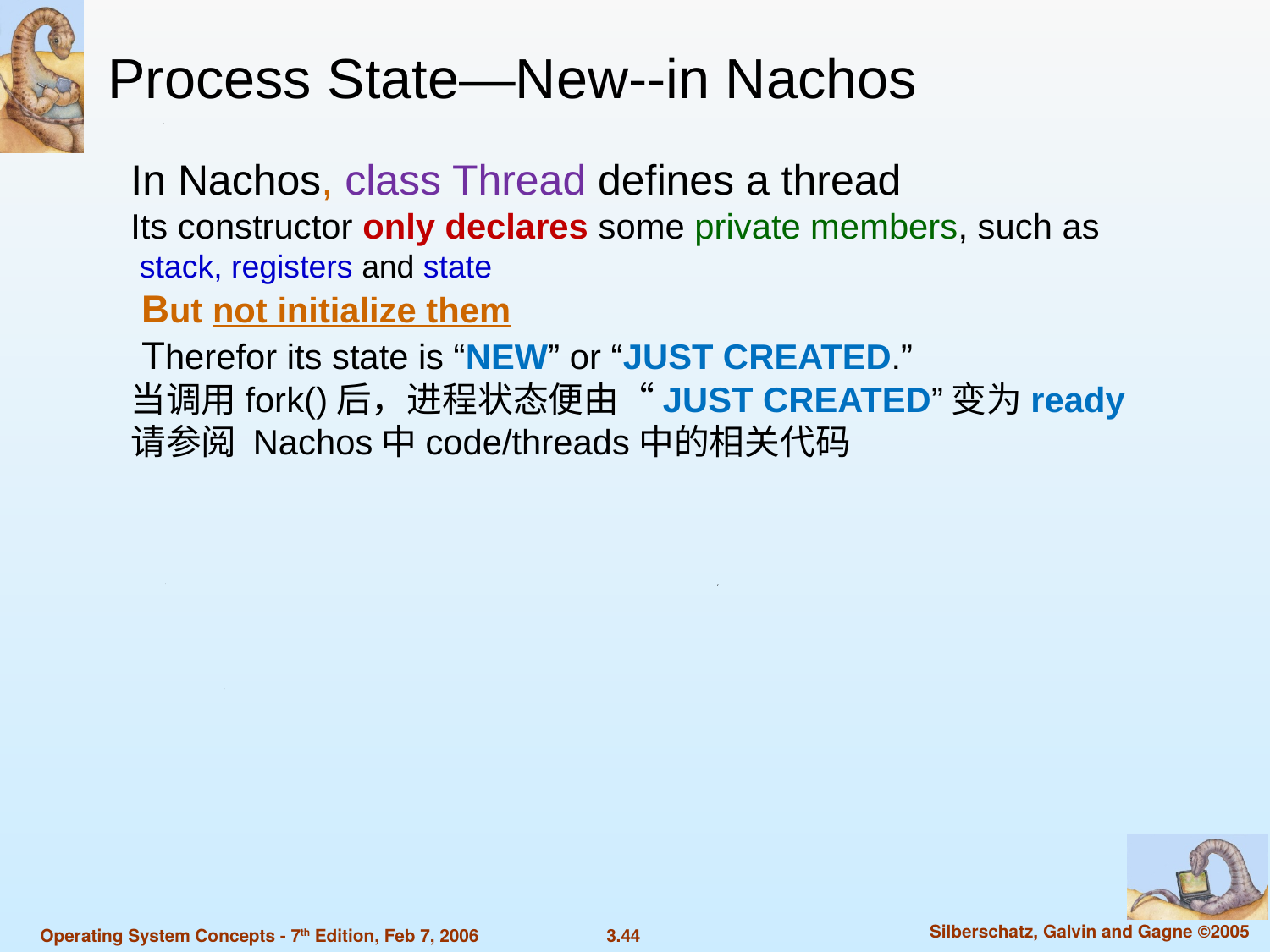

Process State—New--in Nachos
In Nachos, class Thread defines a thread
Its constructor only declares some private members, such as
 stack, registers and state
 But not initialize them
 Therefor its state is “NEW” or “JUST CREATED.”
当调用fork()后，进程状态便由“JUST CREATED”变为ready
请参阅 Nachos中code/threads中的相关代码